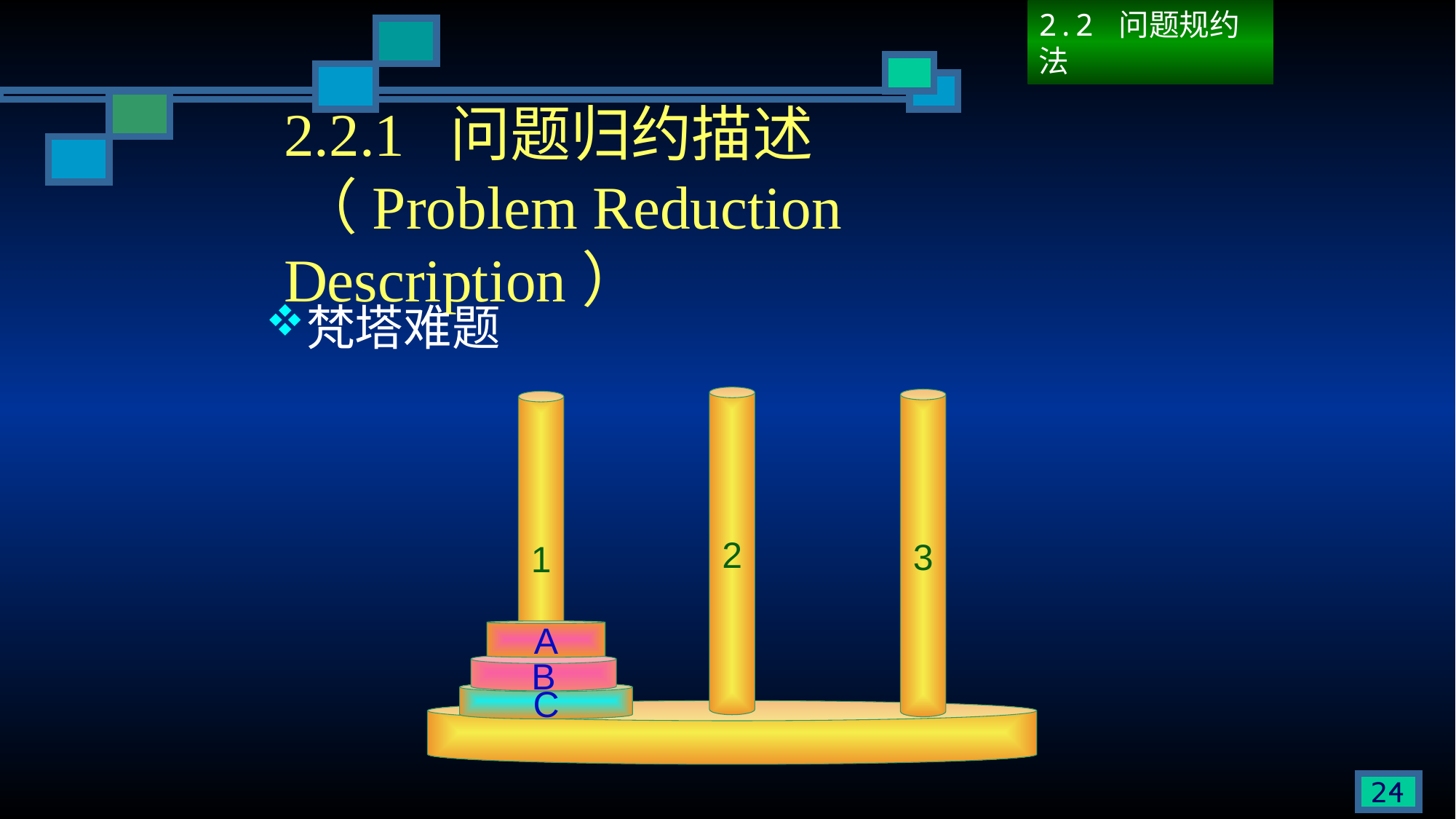

2.2 问题规约法
# 2.2.1  问题归约描述 （Problem Reduction Description）
梵塔难题
2
3
1
A
B
C

24